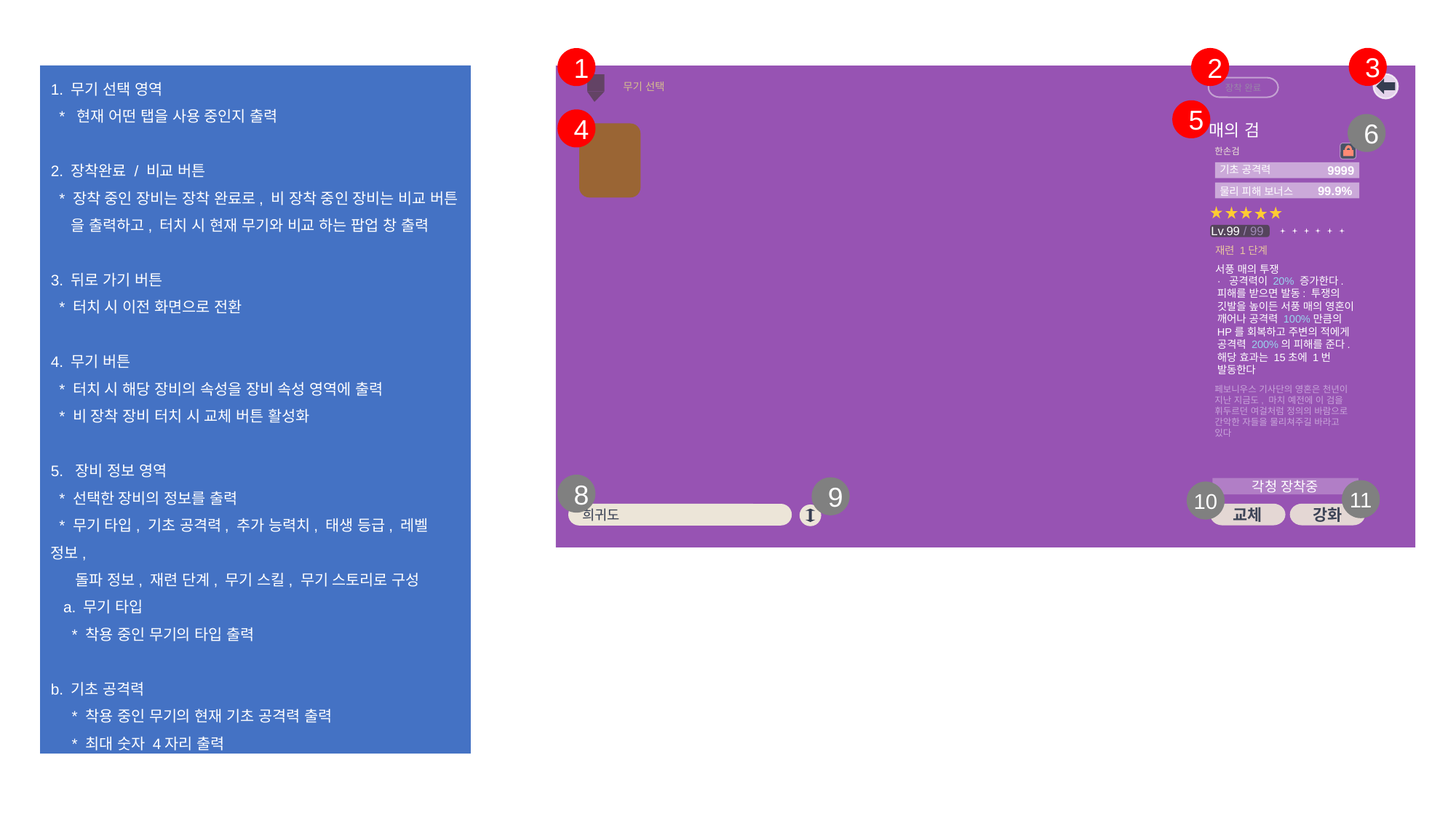

3
2
1
1. 무기 선택 영역
  *  현재 어떤 탭을 사용 중인지 출력

2. 장착완료 / 비교 버튼
  * 장착 중인 장비는 장착 완료로, 비 장착 중인 장비는 비교 버튼
    을 출력하고, 터치 시 현재 무기와 비교 하는 팝업 창 출력

3. 뒤로 가기 버튼
  * 터치 시 이전 화면으로 전환

4. 무기 버튼
  * 터치 시 해당 장비의 속성을 장비 속성 영역에 출력
  * 비 장착 장비 터치 시 교체 버튼 활성화

5.  장비 정보 영역
  * 선택한 장비의 정보를 출력
  * 무기 타입, 기초 공격력, 추가 능력치, 태생 등급, 레벨 정보,
     돌파 정보, 재련 단계, 무기 스킬, 무기 스토리로 구성
   a. 무기 타입
     * 착용 중인 무기의 타입 출력

b. 기초 공격력
     * 착용 중인 무기의 현재 기초 공격력 출력
     * 최대 숫자 4자리 출력

무기 선택
장착 완료

5
4
6
매의 검

한손검

9999
기초 공격력

99.9%
물리 피해 보너스

Lv.99 / 99

재련 1단계
서풍 매의 투쟁
·  공격력이 20% 증가한다.
피해를 받으면 발동: 투쟁의
깃발을 높이든 서풍 매의 영혼이 깨어나 공격력 100%만큼의
HP를 회복하고 주변의 적에게
공격력 200%의 피해를 준다.
해당 효과는 15초에 1번
발동한다
페보니우스 기사단의 영혼은 천년이 지난 지금도, 마치 예전에 이 검을
휘두르던 여걸처럼 정의의 바람으로
간악한 자들을 물리쳐주길 바라고 있다
8
9
각청 장착중
11
10
교체
강화
희귀도